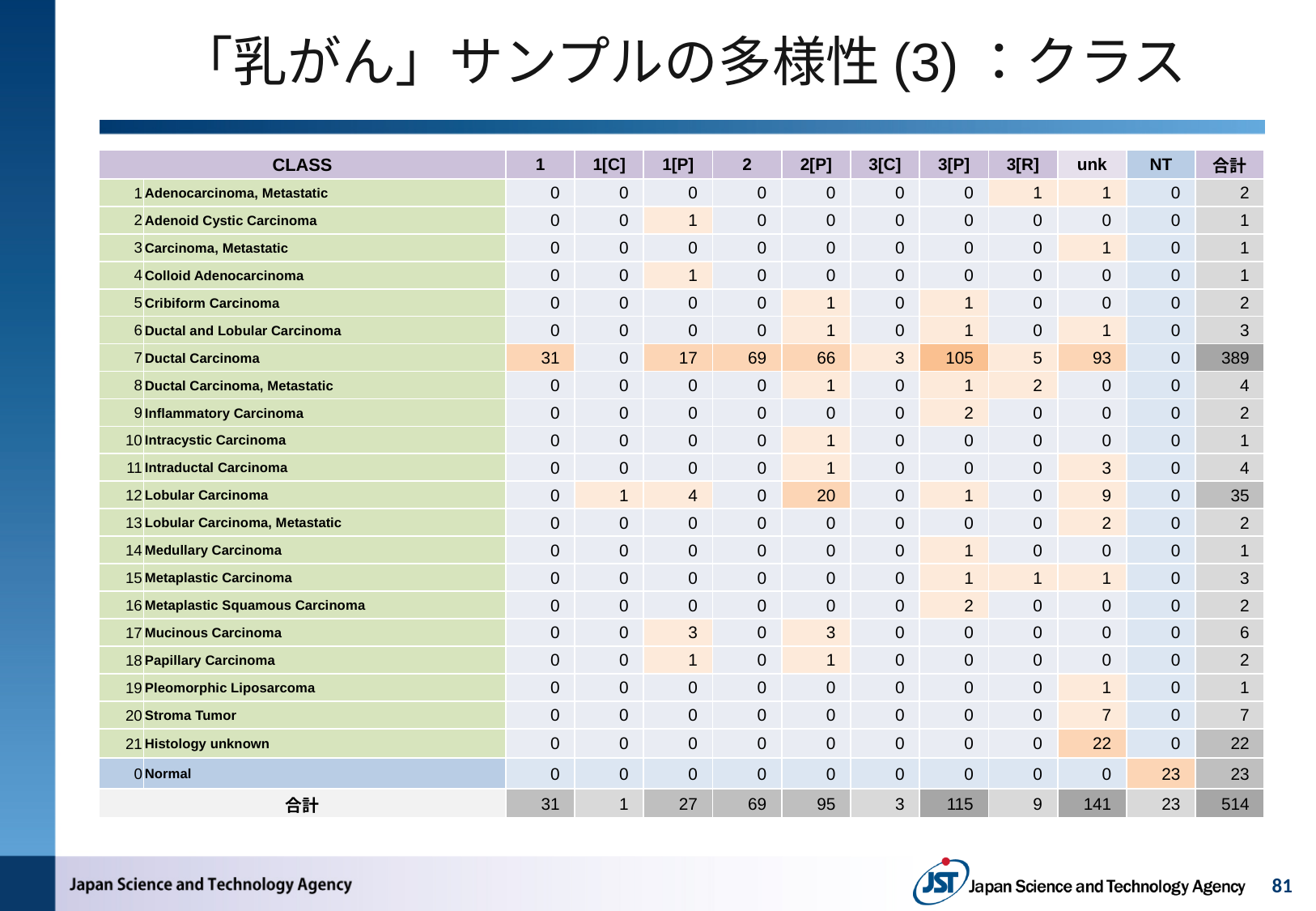

# 「乳がん」サンプルの多様性(3)：クラス
| CLASS |  | 1 | 1[C] | 1[P] | 2 | 2[P] | 3[C] | 3[P] | 3[R] | unk | NT | 合計 |
| --- | --- | --- | --- | --- | --- | --- | --- | --- | --- | --- | --- | --- |
| 1 | Adenocarcinoma, Metastatic | 0 | 0 | 0 | 0 | 0 | 0 | 0 | 1 | 1 | 0 | 2 |
| 2 | Adenoid Cystic Carcinoma | 0 | 0 | 1 | 0 | 0 | 0 | 0 | 0 | 0 | 0 | 1 |
| 3 | Carcinoma, Metastatic | 0 | 0 | 0 | 0 | 0 | 0 | 0 | 0 | 1 | 0 | 1 |
| 4 | Colloid Adenocarcinoma | 0 | 0 | 1 | 0 | 0 | 0 | 0 | 0 | 0 | 0 | 1 |
| 5 | Cribiform Carcinoma | 0 | 0 | 0 | 0 | 1 | 0 | 1 | 0 | 0 | 0 | 2 |
| 6 | Ductal and Lobular Carcinoma | 0 | 0 | 0 | 0 | 1 | 0 | 1 | 0 | 1 | 0 | 3 |
| 7 | Ductal Carcinoma | 31 | 0 | 17 | 69 | 66 | 3 | 105 | 5 | 93 | 0 | 389 |
| 8 | Ductal Carcinoma, Metastatic | 0 | 0 | 0 | 0 | 1 | 0 | 1 | 2 | 0 | 0 | 4 |
| 9 | Inflammatory Carcinoma | 0 | 0 | 0 | 0 | 0 | 0 | 2 | 0 | 0 | 0 | 2 |
| 10 | Intracystic Carcinoma | 0 | 0 | 0 | 0 | 1 | 0 | 0 | 0 | 0 | 0 | 1 |
| 11 | Intraductal Carcinoma | 0 | 0 | 0 | 0 | 1 | 0 | 0 | 0 | 3 | 0 | 4 |
| 12 | Lobular Carcinoma | 0 | 1 | 4 | 0 | 20 | 0 | 1 | 0 | 9 | 0 | 35 |
| 13 | Lobular Carcinoma, Metastatic | 0 | 0 | 0 | 0 | 0 | 0 | 0 | 0 | 2 | 0 | 2 |
| 14 | Medullary Carcinoma | 0 | 0 | 0 | 0 | 0 | 0 | 1 | 0 | 0 | 0 | 1 |
| 15 | Metaplastic Carcinoma | 0 | 0 | 0 | 0 | 0 | 0 | 1 | 1 | 1 | 0 | 3 |
| 16 | Metaplastic Squamous Carcinoma | 0 | 0 | 0 | 0 | 0 | 0 | 2 | 0 | 0 | 0 | 2 |
| 17 | Mucinous Carcinoma | 0 | 0 | 3 | 0 | 3 | 0 | 0 | 0 | 0 | 0 | 6 |
| 18 | Papillary Carcinoma | 0 | 0 | 1 | 0 | 1 | 0 | 0 | 0 | 0 | 0 | 2 |
| 19 | Pleomorphic Liposarcoma | 0 | 0 | 0 | 0 | 0 | 0 | 0 | 0 | 1 | 0 | 1 |
| 20 | Stroma Tumor | 0 | 0 | 0 | 0 | 0 | 0 | 0 | 0 | 7 | 0 | 7 |
| 21 | Histology unknown | 0 | 0 | 0 | 0 | 0 | 0 | 0 | 0 | 22 | 0 | 22 |
| 0 | Normal | 0 | 0 | 0 | 0 | 0 | 0 | 0 | 0 | 0 | 23 | 23 |
| 合計 |  | 31 | 1 | 27 | 69 | 95 | 3 | 115 | 9 | 141 | 23 | 514 |
81